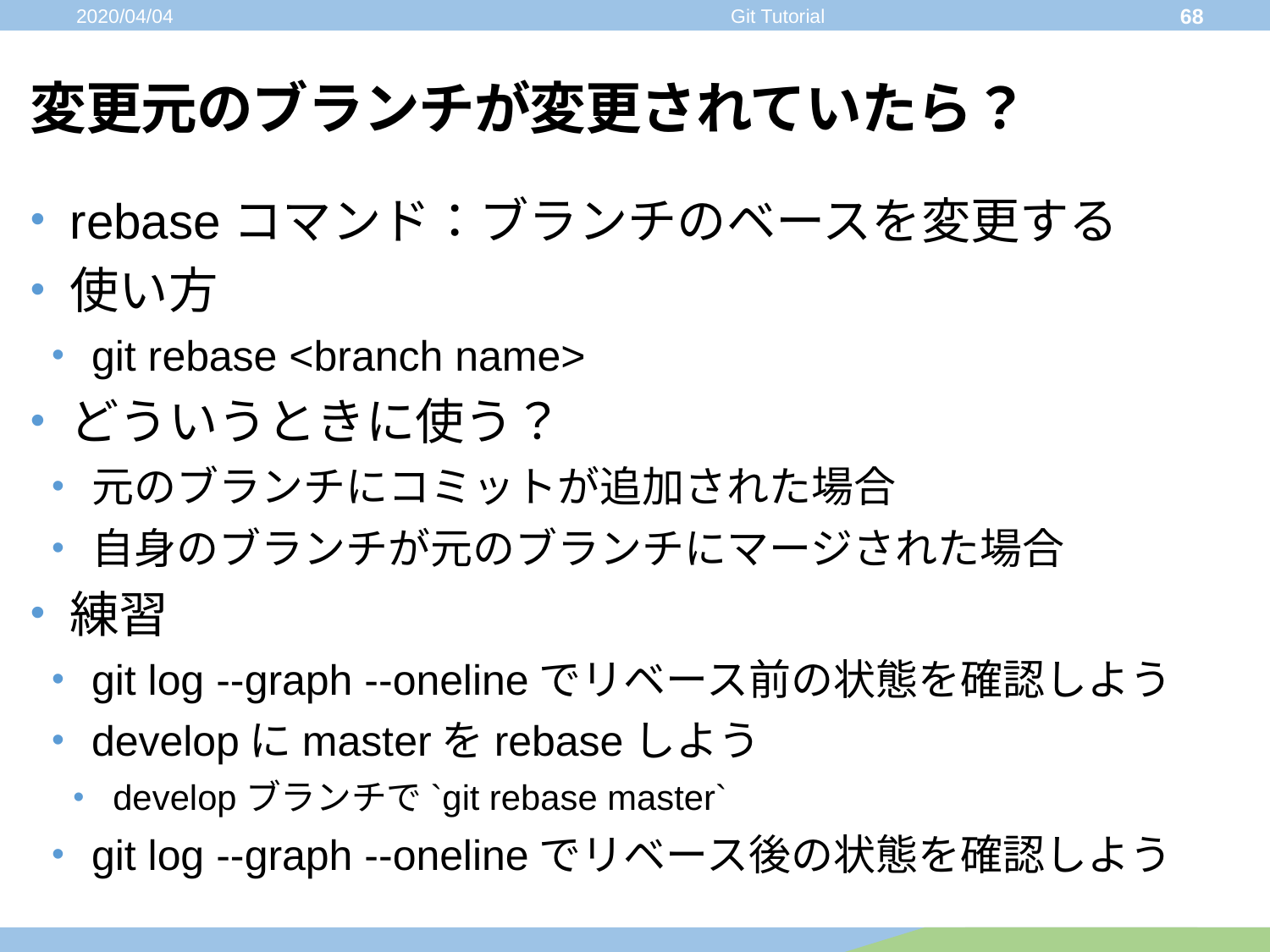

2020/04/04
68
Git Tutorial
# 変更元のブランチが変更されていたら？
rebaseコマンド：ブランチのベースを変更する
使い方
git rebase <branch name>
どういうときに使う？
元のブランチにコミットが追加された場合
自身のブランチが元のブランチにマージされた場合
練習
git log --graph ‐‐onelineでリベース前の状態を確認しよう
developにmasterをrebaseしよう
developブランチで`git rebase master`
git log --graph ‐‐onelineでリベース後の状態を確認しよう